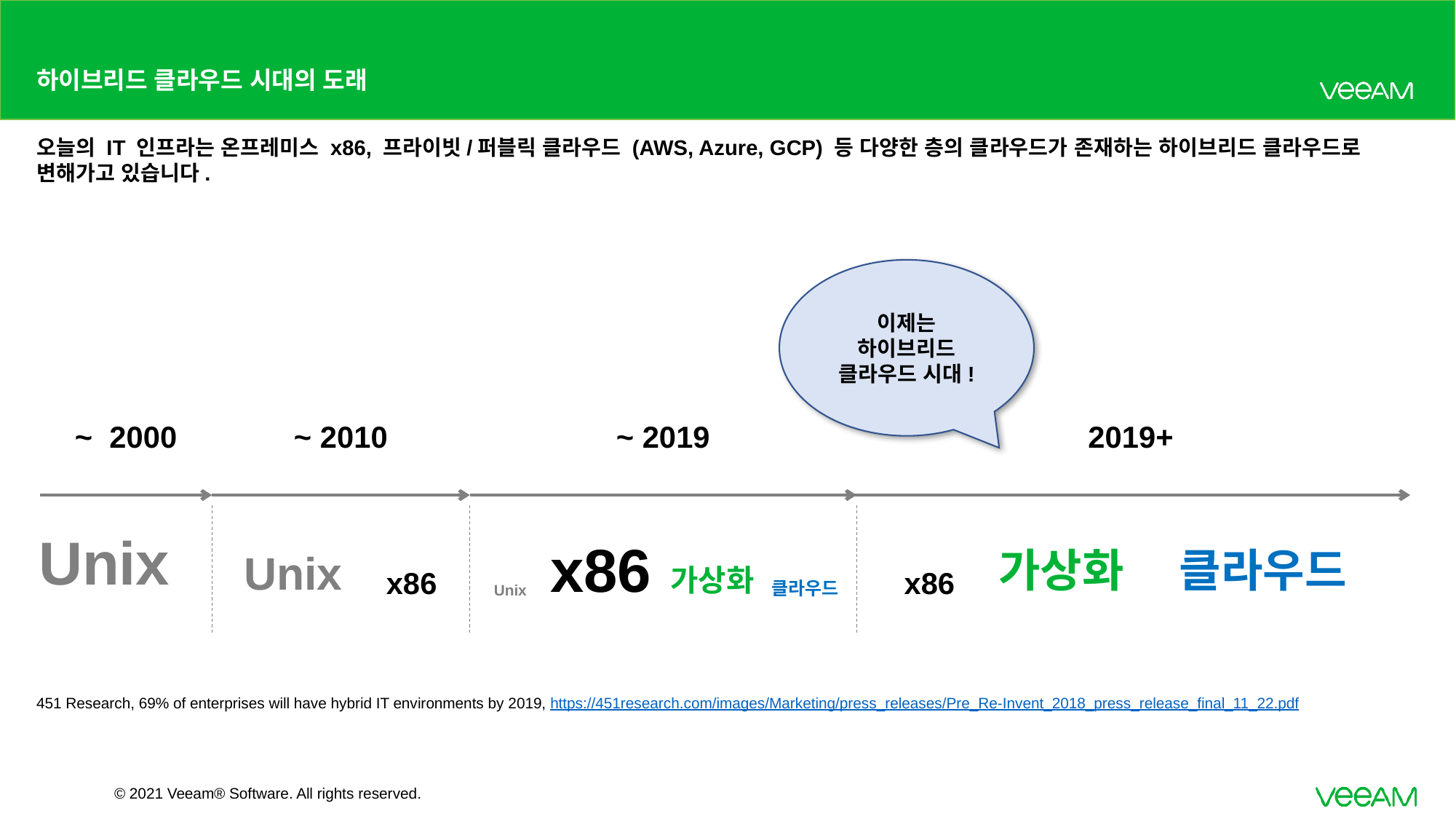

# 하이브리드 클라우드 시대의 도래
오늘의 IT 인프라는 온프레미스 x86, 프라이빗/퍼블릭 클라우드 (AWS, Azure, GCP) 등 다양한 층의 클라우드가 존재하는 하이브리드 클라우드로 변해가고 있습니다.
이제는 하이브리드 클라우드 시대!
~  2000
~ 2010
~ 2019
2019+
| Unix |
| --- |
| Unix | x86 |
| --- | --- |
| Unix | x86 | 가상화 | 클라우드 |
| --- | --- | --- | --- |
| x86 | 가상화 | 클라우드 |
| --- | --- | --- |
451 Research, 69% of enterprises will have hybrid IT environments by 2019, https://451research.com/images/Marketing/press_releases/Pre_Re-Invent_2018_press_release_final_11_22.pdf